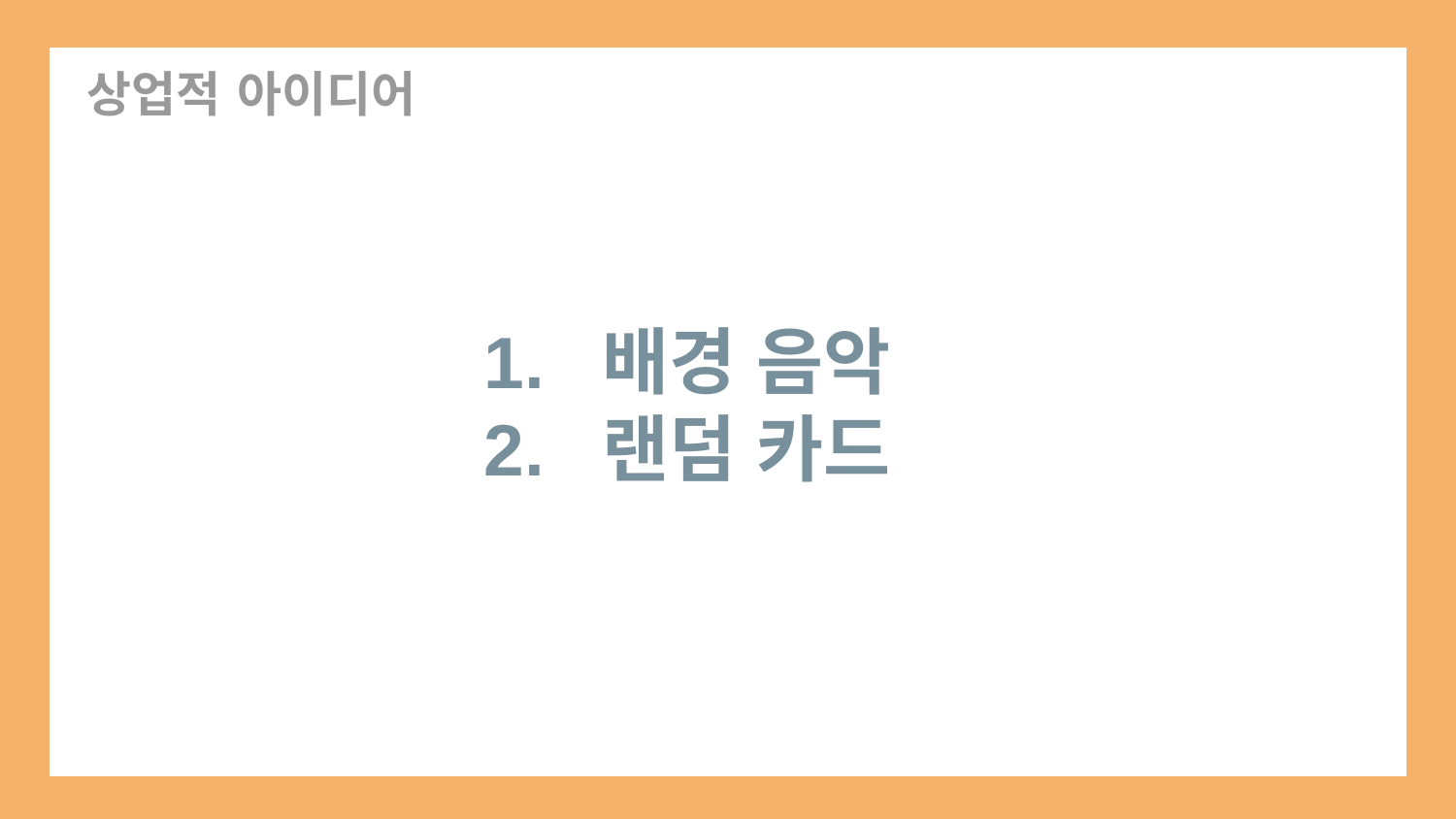

상업적 아이디어

1.  배경 음악
2.  랜덤 카드